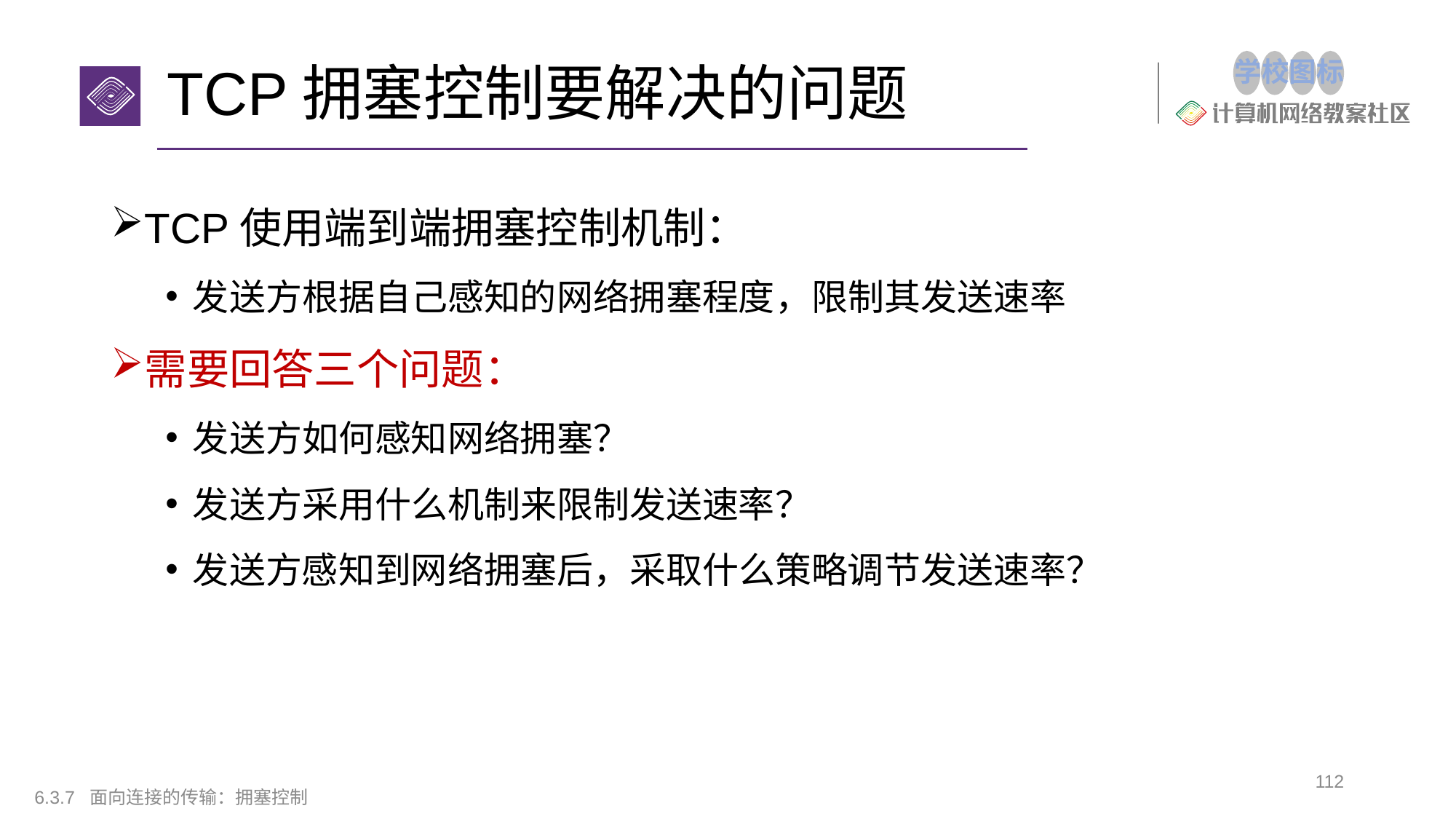

# TCP拥塞控制要解决的问题
TCP使用端到端拥塞控制机制：
发送方根据自己感知的网络拥塞程度，限制其发送速率
需要回答三个问题：
发送方如何感知网络拥塞？
发送方采用什么机制来限制发送速率？
发送方感知到网络拥塞后，采取什么策略调节发送速率？

112
6.3.7  面向连接的传输：拥塞控制